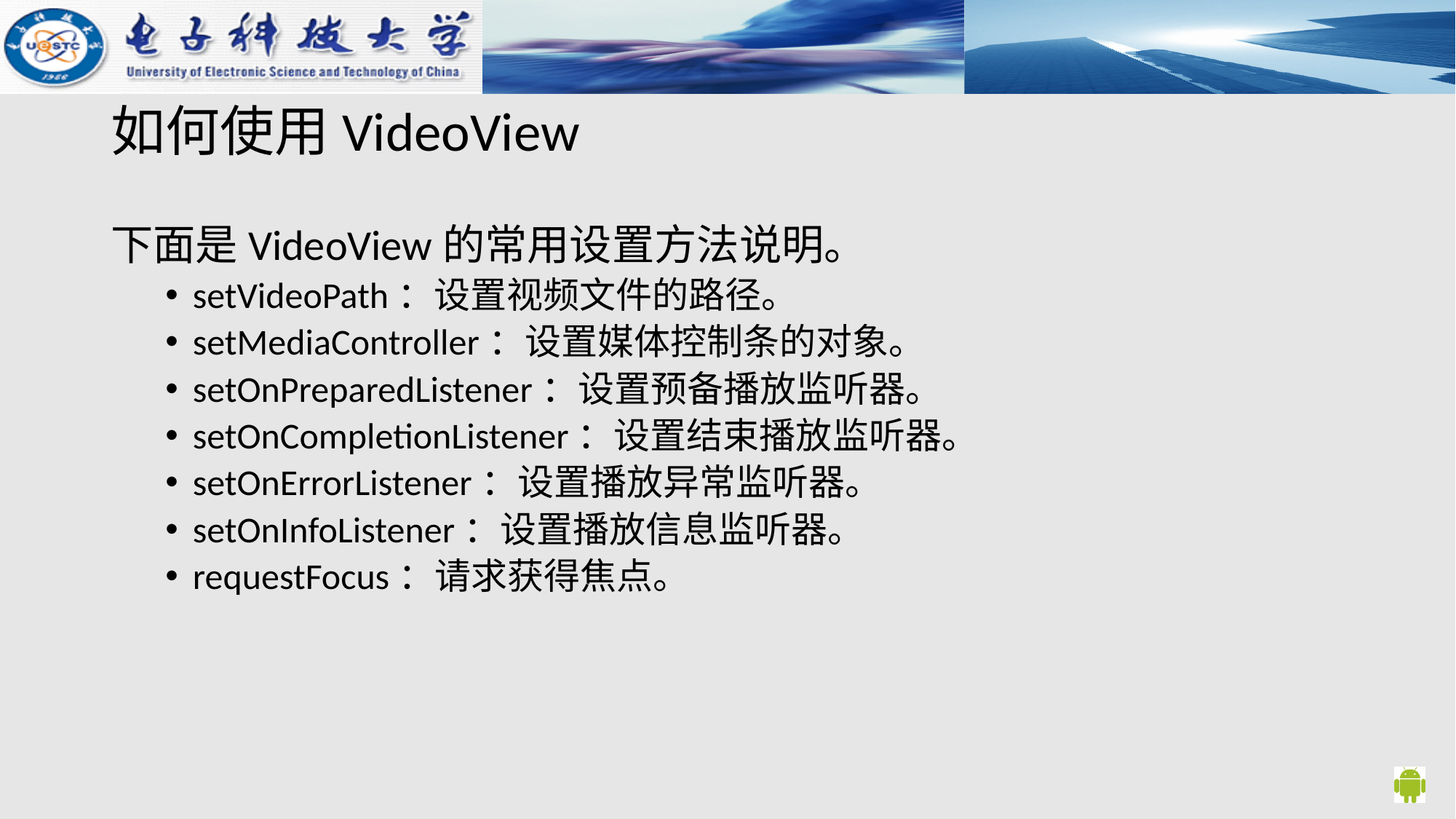

# 如何使用VideoView
下面是VideoView的常用设置方法说明。
setVideoPath：设置视频文件的路径。
setMediaController：设置媒体控制条的对象。
setOnPreparedListener：设置预备播放监听器。
setOnCompletionListener：设置结束播放监听器。
setOnErrorListener：设置播放异常监听器。
setOnInfoListener：设置播放信息监听器。
requestFocus：请求获得焦点。